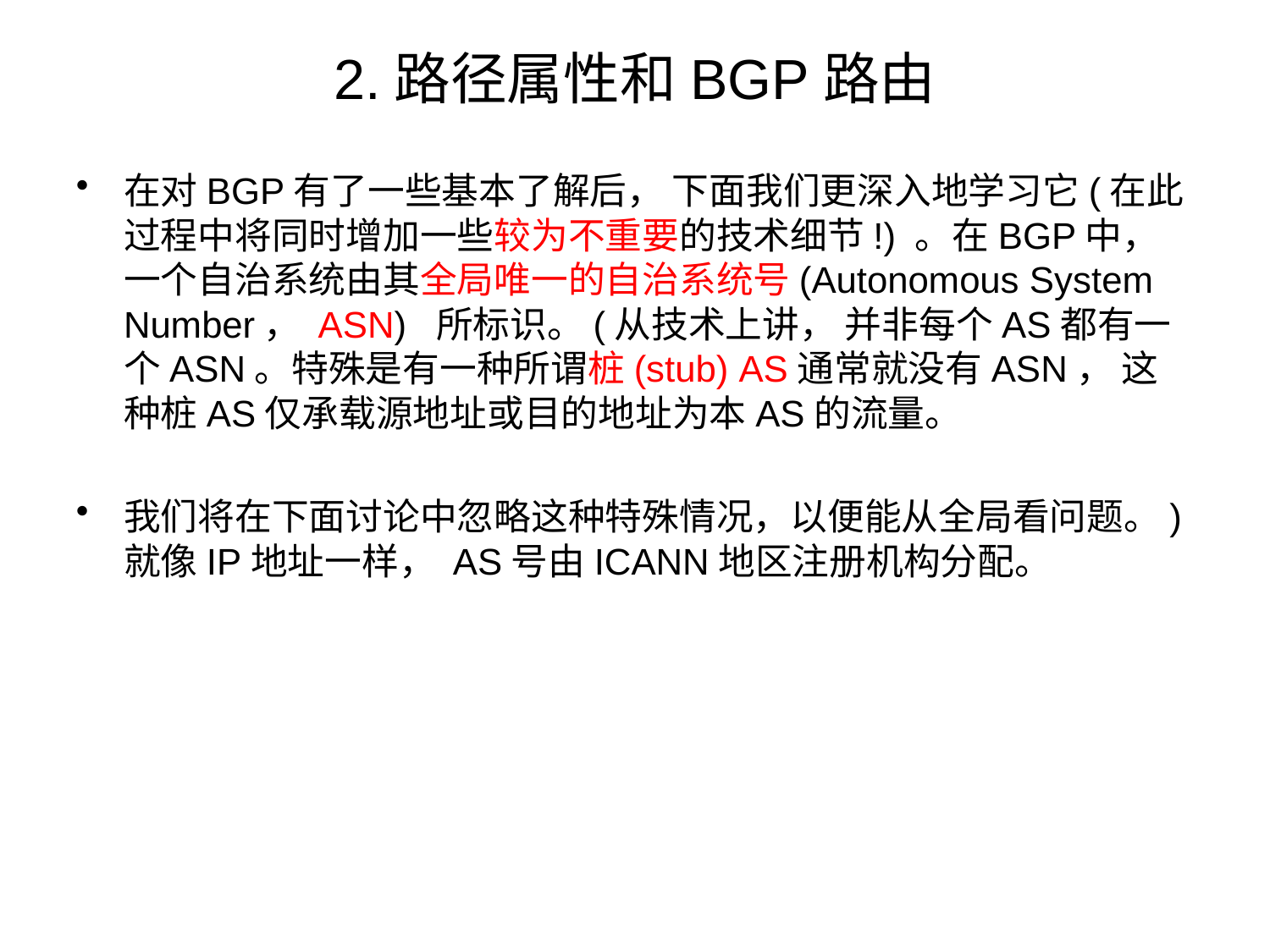

# 2.路径属性和BGP路由
在对BGP有了一些基本了解后， 下面我们更深入地学习它(在此过程中将同时增加一些较为不重要的技术细节!) 。在BGP中， 一个自治系统由其全局唯一的自治系统号(Autonomous System Number， ASN)  所标识。(从技术上讲， 并非每个AS都有一个ASN。特殊是有一种所谓桩(stub) AS通常就没有ASN， 这种桩AS仅承载源地址或目的地址为本AS的流量。

我们将在下面讨论中忽略这种特殊情况，以便能从全局看问题。) 就像IP地址一样， AS号由ICANN地区注册机构分配。